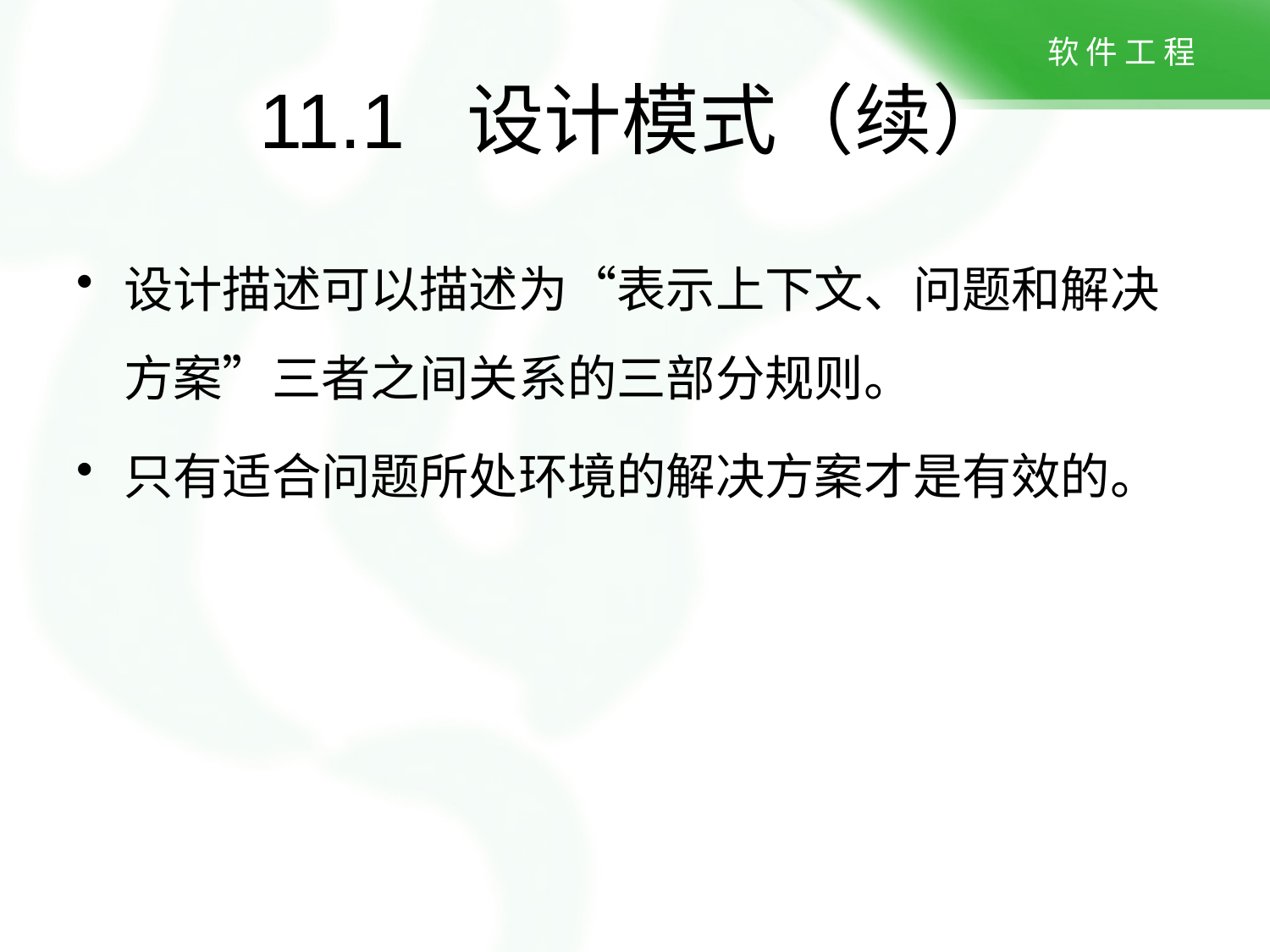

# 11.1  设计模式（续）
设计描述可以描述为“表示上下文、问题和解决方案”三者之间关系的三部分规则。
只有适合问题所处环境的解决方案才是有效的。